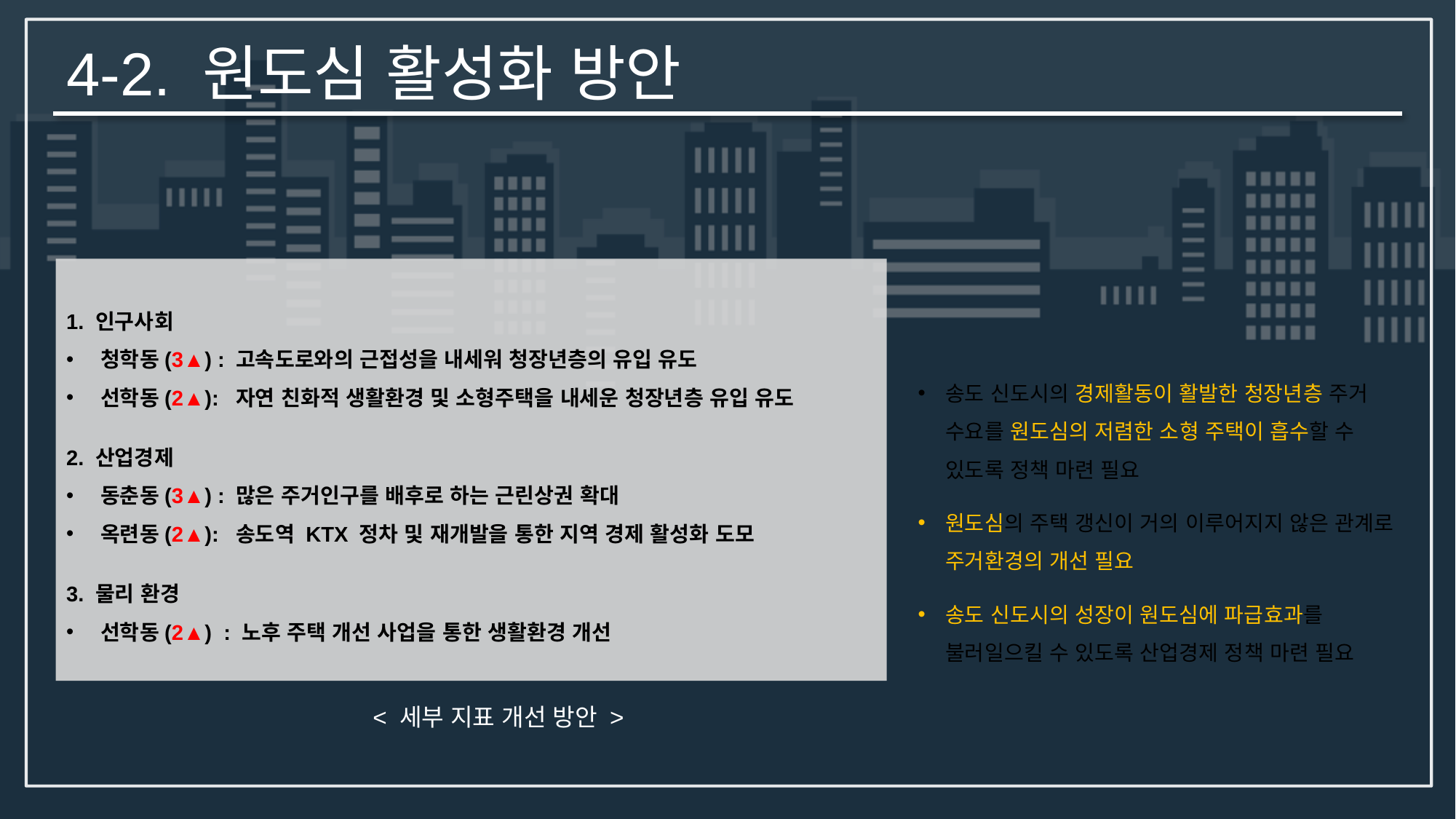

# 4-2. 원도심 활성화 방안
1. 인구사회
청학동(3▲) : 고속도로와의 근접성을 내세워 청장년층의 유입 유도
선학동(2▲):  자연 친화적 생활환경 및 소형주택을 내세운 청장년층 유입 유도

2. 산업경제
동춘동(3▲) : 많은 주거인구를 배후로 하는 근린상권 확대
옥련동(2▲):  송도역 KTX 정차 및 재개발을 통한 지역 경제 활성화 도모

3. 물리 환경
선학동(2▲)  : 노후 주택 개선 사업을 통한 생활환경 개선
송도 신도시의 경제활동이 활발한 청장년층 주거 수요를 원도심의 저렴한 소형 주택이 흡수할 수 있도록 정책 마련 필요
원도심의 주택 갱신이 거의 이루어지지 않은 관계로 주거환경의 개선 필요
송도 신도시의 성장이 원도심에 파급효과를 불러일으킬 수 있도록 산업경제 정책 마련 필요
< 세부 지표 개선 방안 >